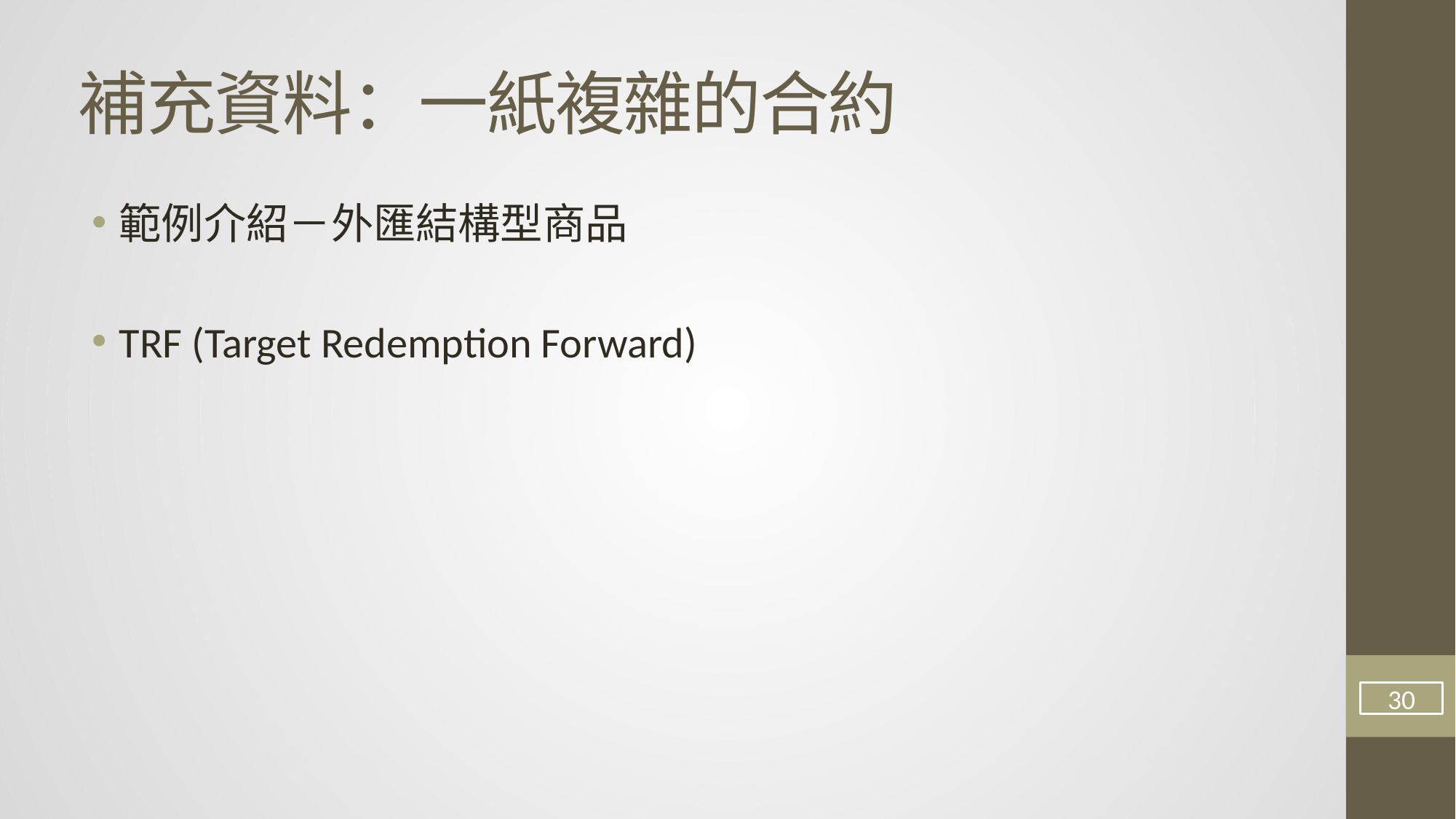

# 補充資料：一紙複雜的合約
範例介紹－外匯結構型商品

TRF (Target Redemption Forward)
30